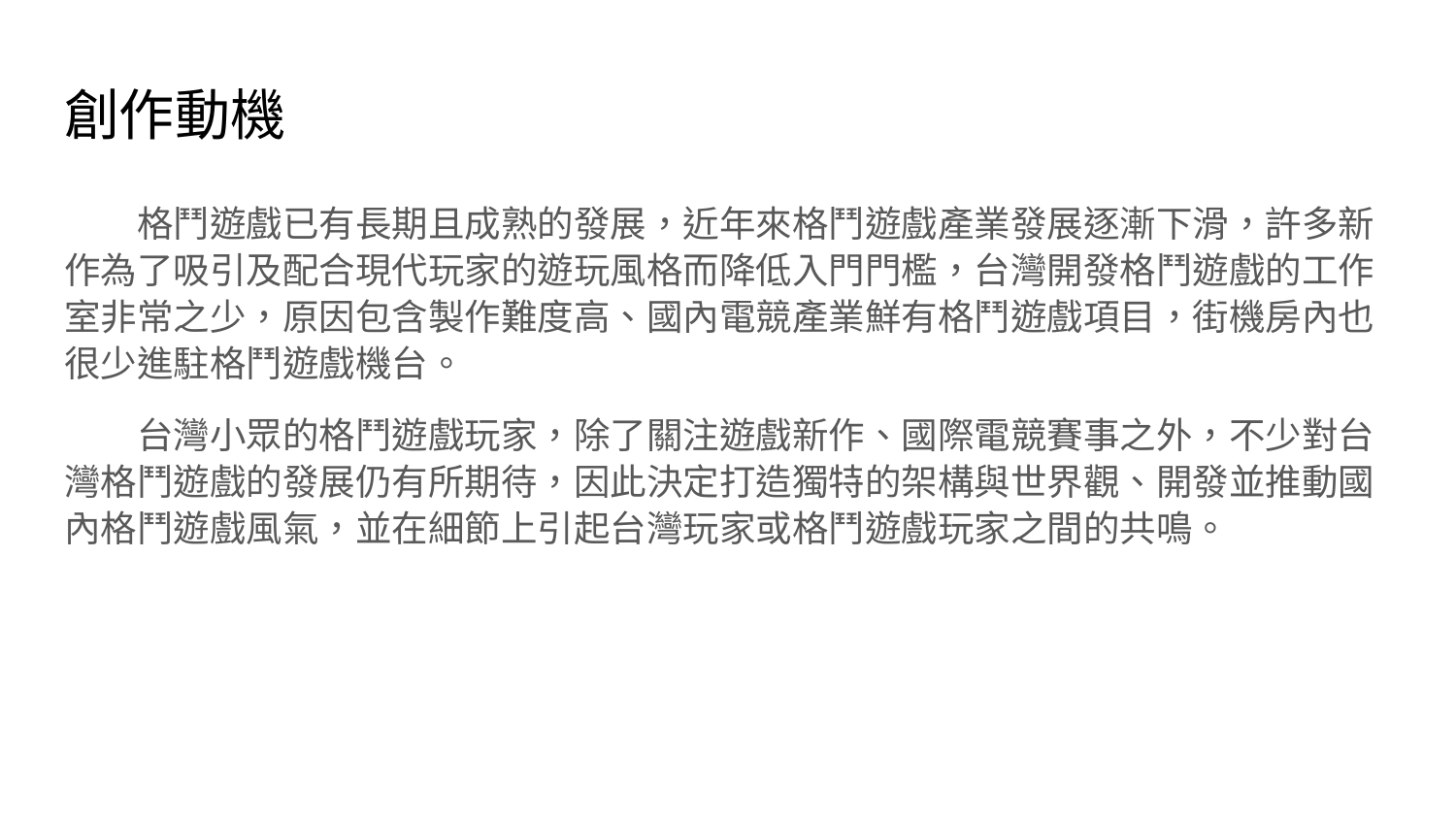

# 創作動機
格鬥遊戲已有長期且成熟的發展，近年來格鬥遊戲產業發展逐漸下滑，許多新作為了吸引及配合現代玩家的遊玩風格而降低入門門檻，台灣開發格鬥遊戲的工作室非常之少，原因包含製作難度高、國內電競產業鮮有格鬥遊戲項目，街機房內也很少進駐格鬥遊戲機台。
台灣小眾的格鬥遊戲玩家，除了關注遊戲新作、國際電競賽事之外，不少對台灣格鬥遊戲的發展仍有所期待，因此決定打造獨特的架構與世界觀、開發並推動國內格鬥遊戲風氣，並在細節上引起台灣玩家或格鬥遊戲玩家之間的共鳴。